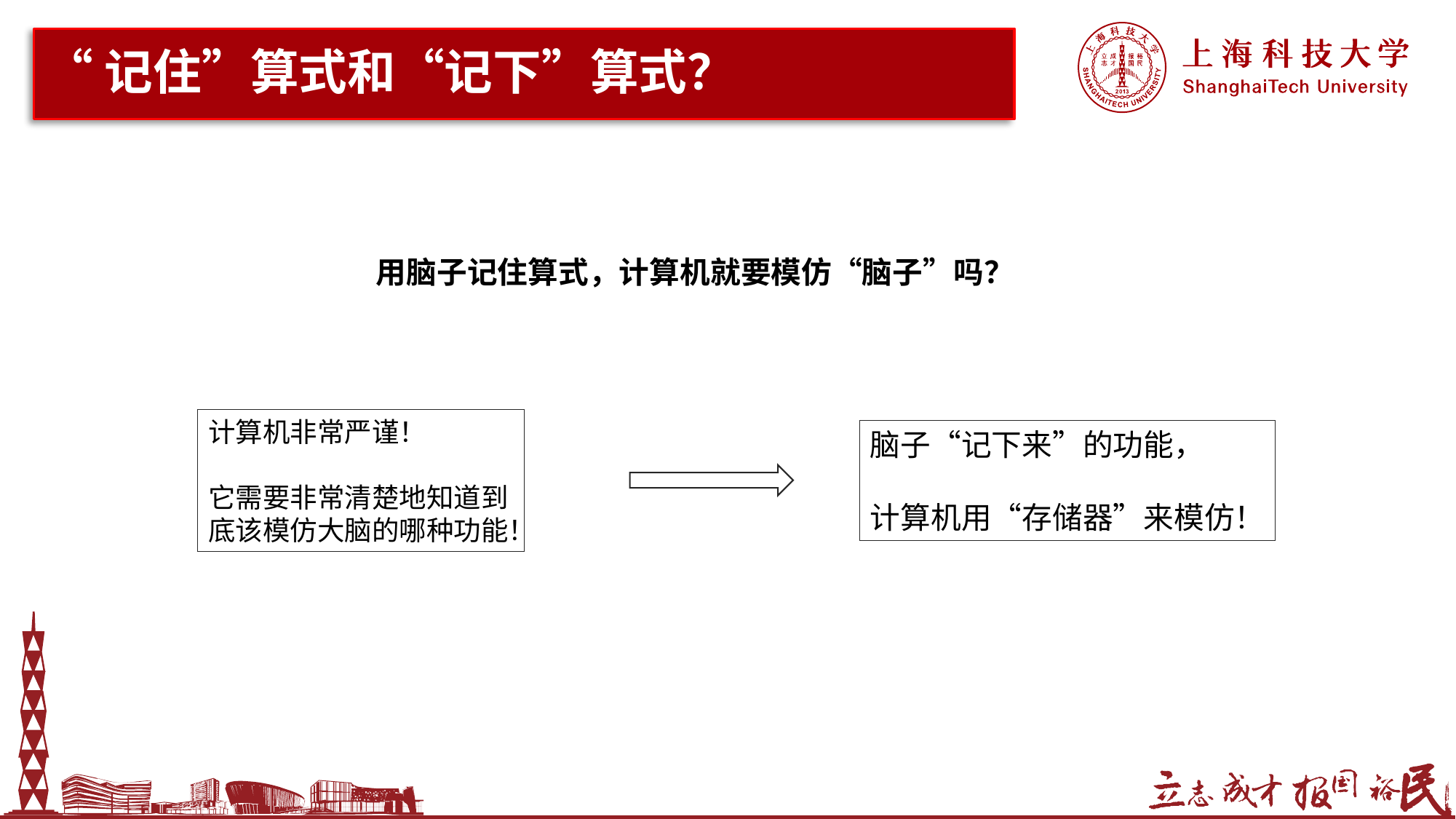

# “记住”算式和“记下”算式？
用脑子记住算式，计算机就要模仿“脑子”吗？
计算机非常严谨！

它需要非常清楚地知道到底该模仿大脑的哪种功能！
脑子“记下来”的功能，

计算机用“存储器”来模仿！